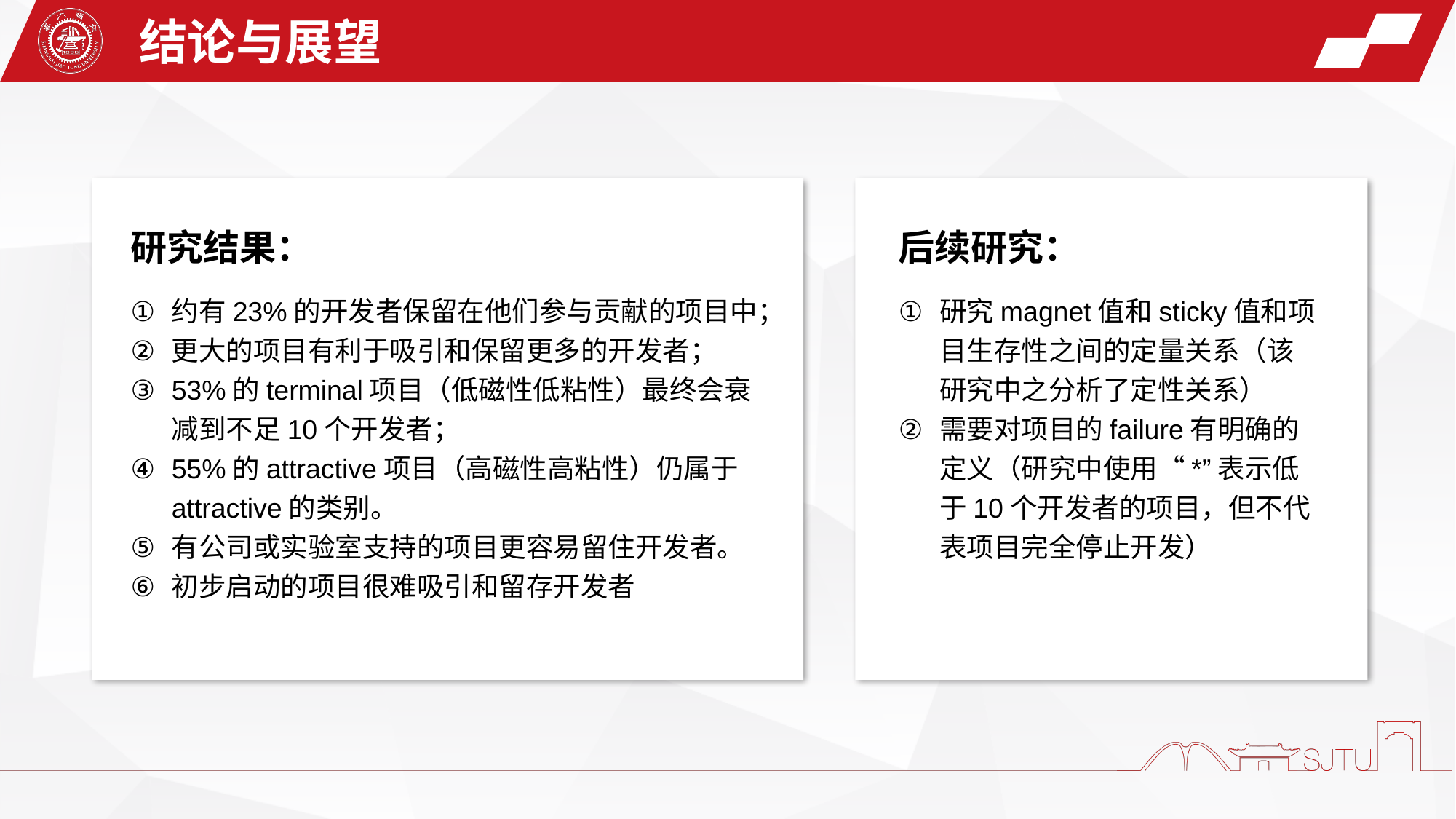

结论与展望

研究结果：

约有23%的开发者保留在他们参与贡献的项目中；
更大的项目有利于吸引和保留更多的开发者；
53%的terminal项目（低磁性低粘性）最终会衰减到不足10个开发者；
55%的attractive项目（高磁性高粘性）仍属于attractive的类别。
有公司或实验室支持的项目更容易留住开发者。
初步启动的项目很难吸引和留存开发者

后续研究：

研究magnet值和sticky值和项目生存性之间的定量关系（该研究中之分析了定性关系）
需要对项目的failure有明确的定义（研究中使用“*”表示低于10个开发者的项目，但不代表项目完全停止开发）